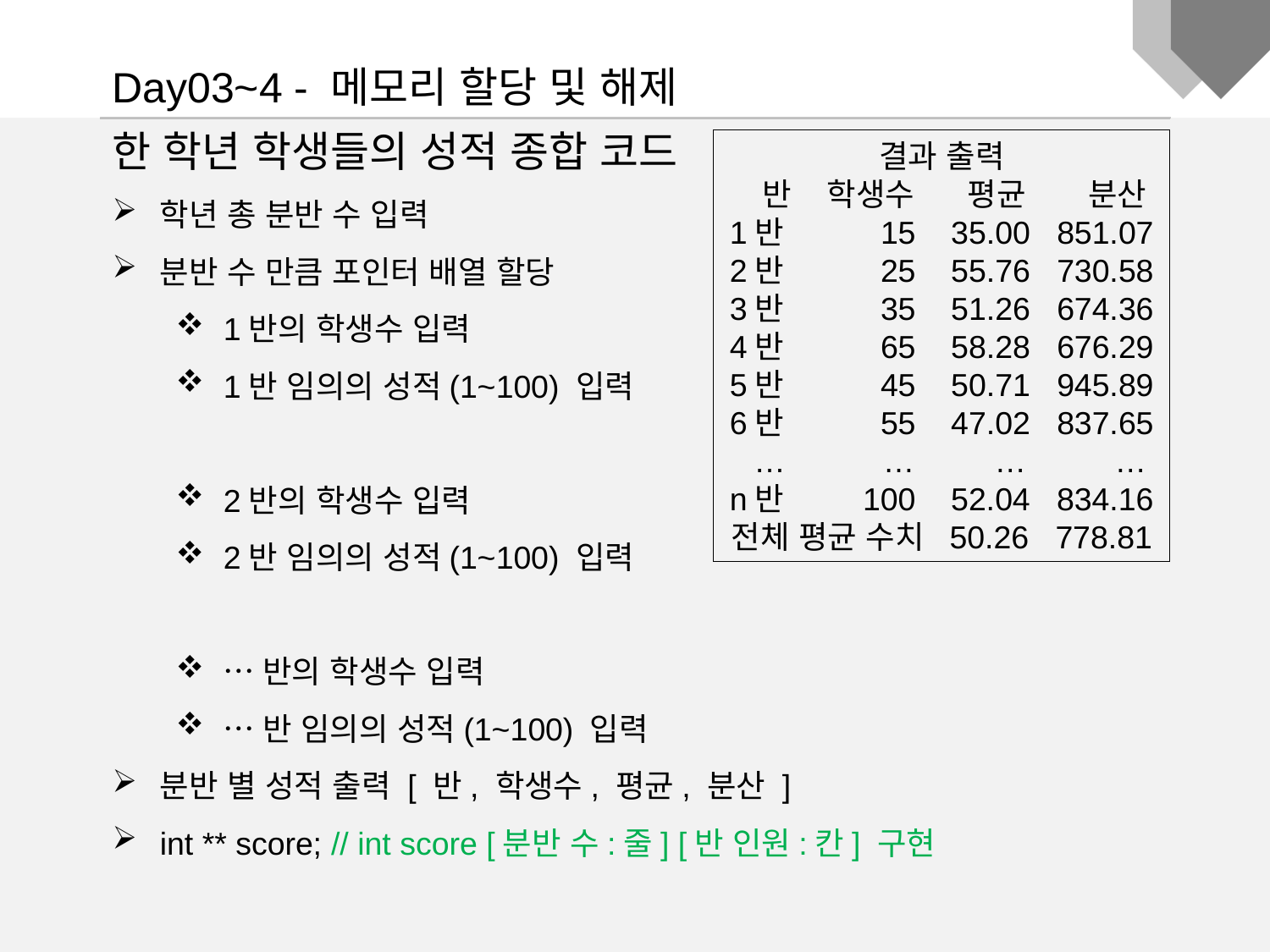

Day03~4 - 메모리 할당 및 해제
한 학년 학생들의 성적 종합 코드
학년 총 분반 수 입력
분반 수 만큼 포인터 배열 할당
1반의 학생수 입력
1반 임의의 성적(1~100) 입력

2반의 학생수 입력
2반 임의의 성적(1~100) 입력

…반의 학생수 입력
…반 임의의 성적(1~100) 입력
분반 별 성적 출력 [ 반, 학생수, 평균, 분산 ]
int ** score; // int score [분반 수:줄] [반 인원:칸] 구현
결과 출력
  반    학생수      평균       분산
1반          15    35.00   851.07
2반          25    55.76   730.58
3반          35    51.26   674.36
4반          65    58.28   676.29
5반          45    50.71   945.89
6반          55    47.02   837.65
  …           …         …          …
n반        100    52.04   834.16
전체 평균 수치  50.26   778.81